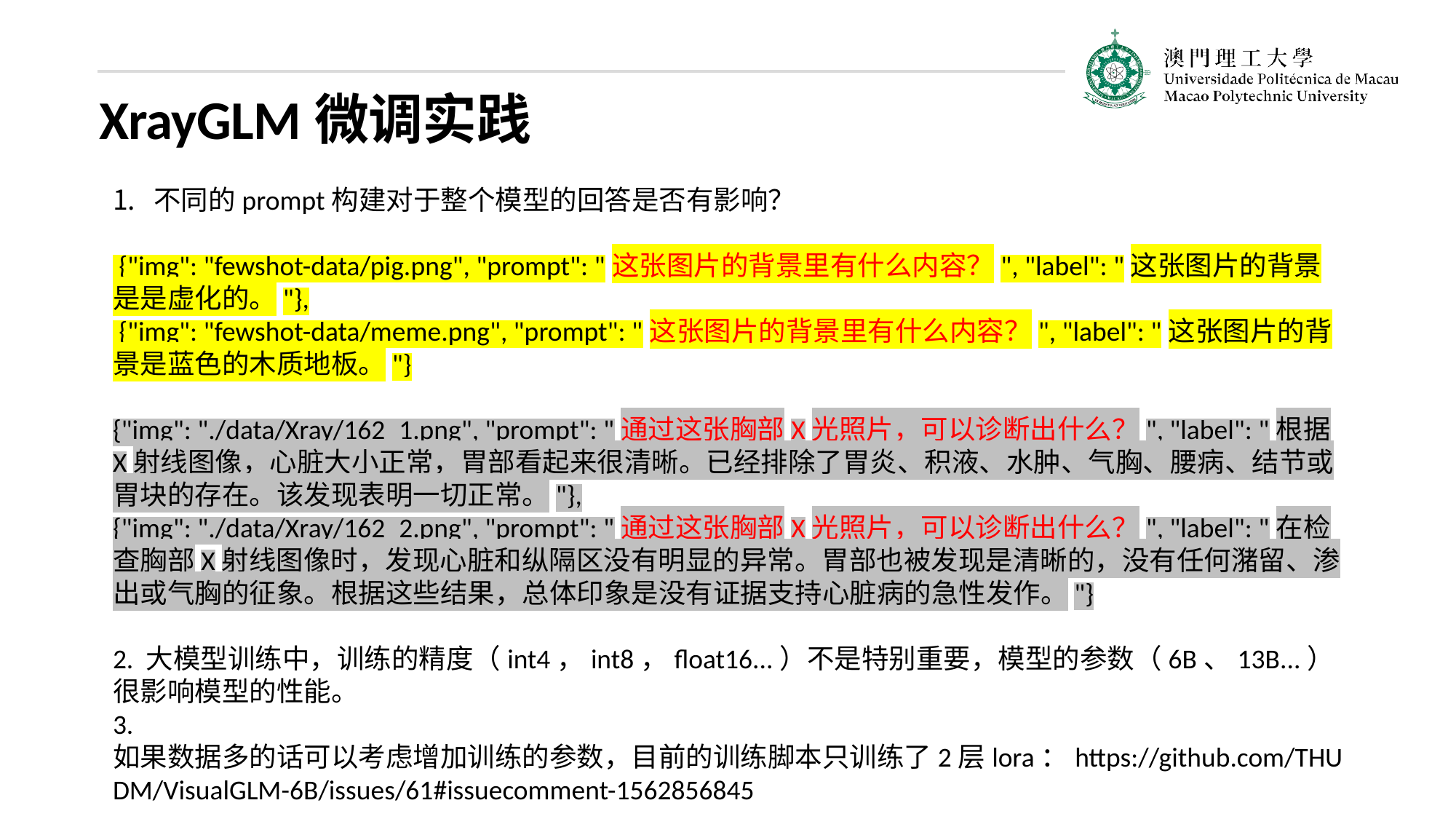

XrayGLM微调实践
不同的prompt构建对于整个模型的回答是否有影响？

 {"img": "fewshot-data/pig.png", "prompt": "这张图片的背景里有什么内容？", "label": "这张图片的背景是是虚化的。"},
 {"img": "fewshot-data/meme.png", "prompt": "这张图片的背景里有什么内容？", "label": "这张图片的背景是蓝色的木质地板。"}

{"img": "./data/Xray/162_1.png", "prompt": "通过这张胸部X光照片，可以诊断出什么？", "label": "根据X射线图像，心脏大小正常，胃部看起来很清晰。已经排除了胃炎、积液、水肿、气胸、腰病、结节或胃块的存在。该发现表明一切正常。"},
{"img": "./data/Xray/162_2.png", "prompt": "通过这张胸部X光照片，可以诊断出什么？", "label": "在检查胸部X射线图像时，发现心脏和纵隔区没有明显的异常。胃部也被发现是清晰的，没有任何潴留、渗出或气胸的征象。根据这些结果，总体印象是没有证据支持心脏病的急性发作。"}

2. 大模型训练中，训练的精度（int4，int8，float16...）不是特别重要，模型的参数（6B、13B...）很影响模型的性能。
3. 如果数据多的话可以考虑增加训练的参数，目前的训练脚本只训练了2层lora：https://github.com/THUDM/VisualGLM-6B/issues/61#issuecomment-1562856845